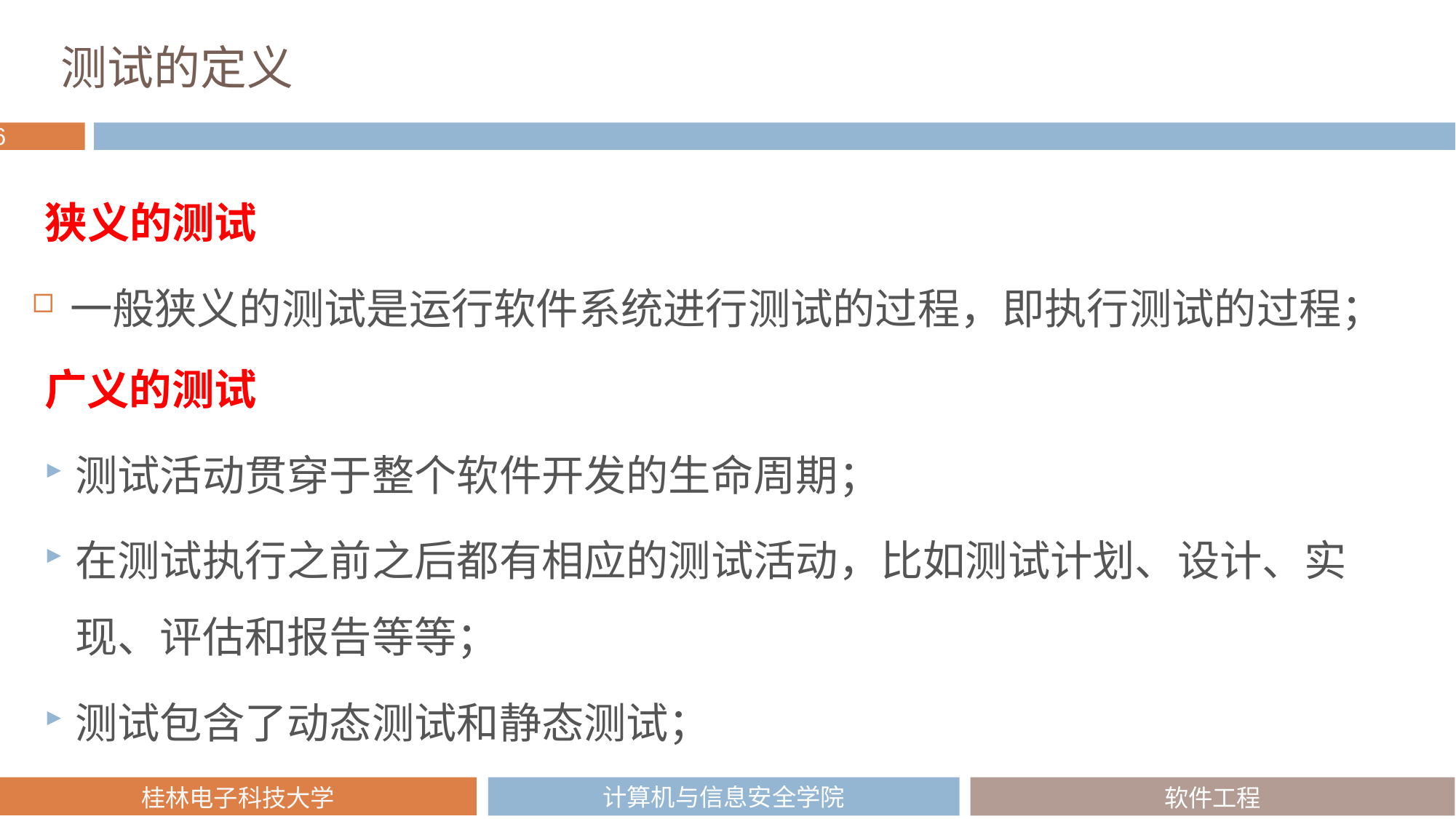

# 测试的定义
狭义的测试
一般狭义的测试是运行软件系统进行测试的过程，即执行测试的过程；
广义的测试
测试活动贯穿于整个软件开发的生命周期；
在测试执行之前之后都有相应的测试活动，比如测试计划、设计、实现、评估和报告等等；
测试包含了动态测试和静态测试；